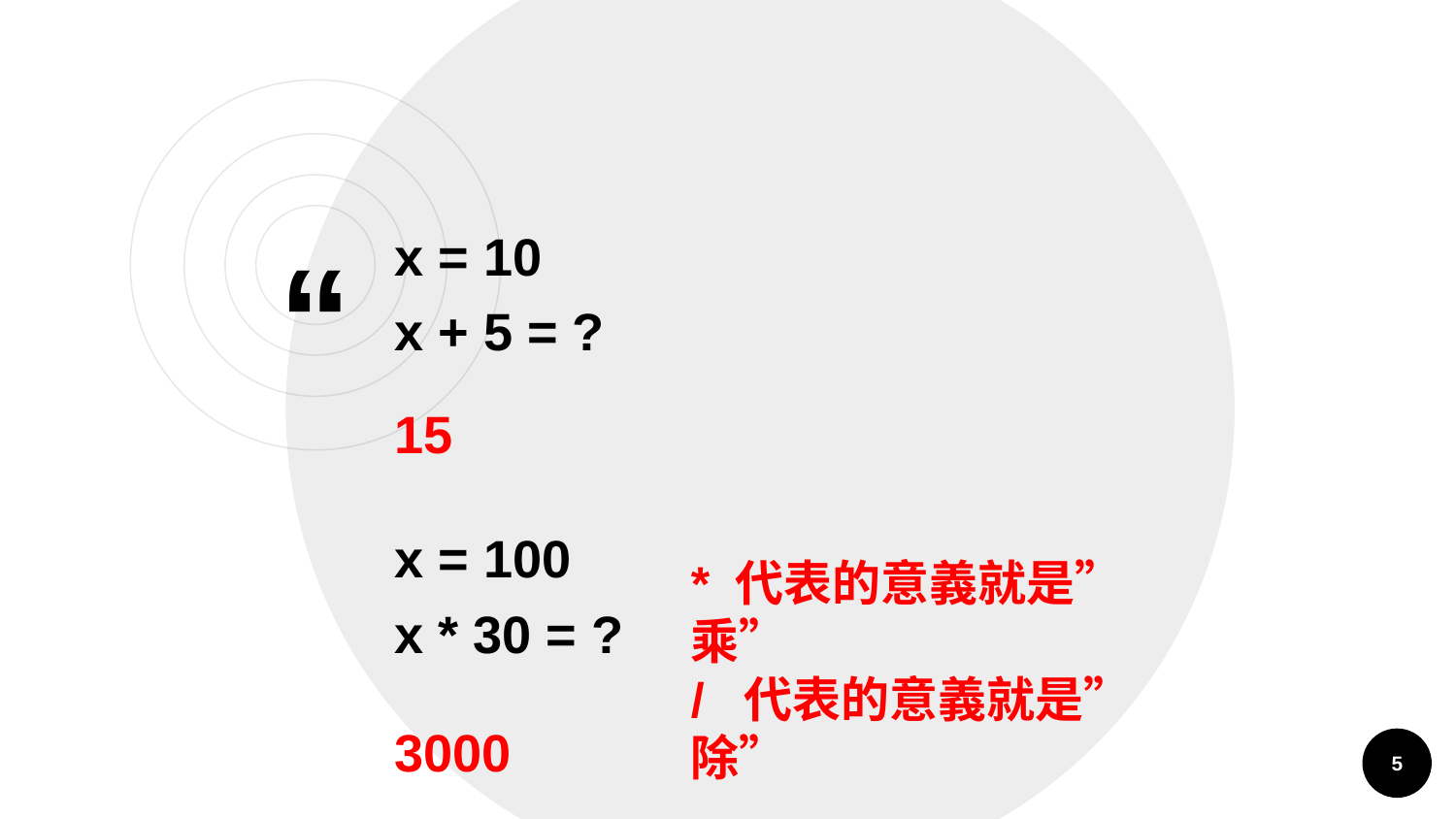

x = 10
x + 5 = ?
15
x = 100
x * 30 = ?
* 代表的意義就是”乘”
/  代表的意義就是”除”
3000
5